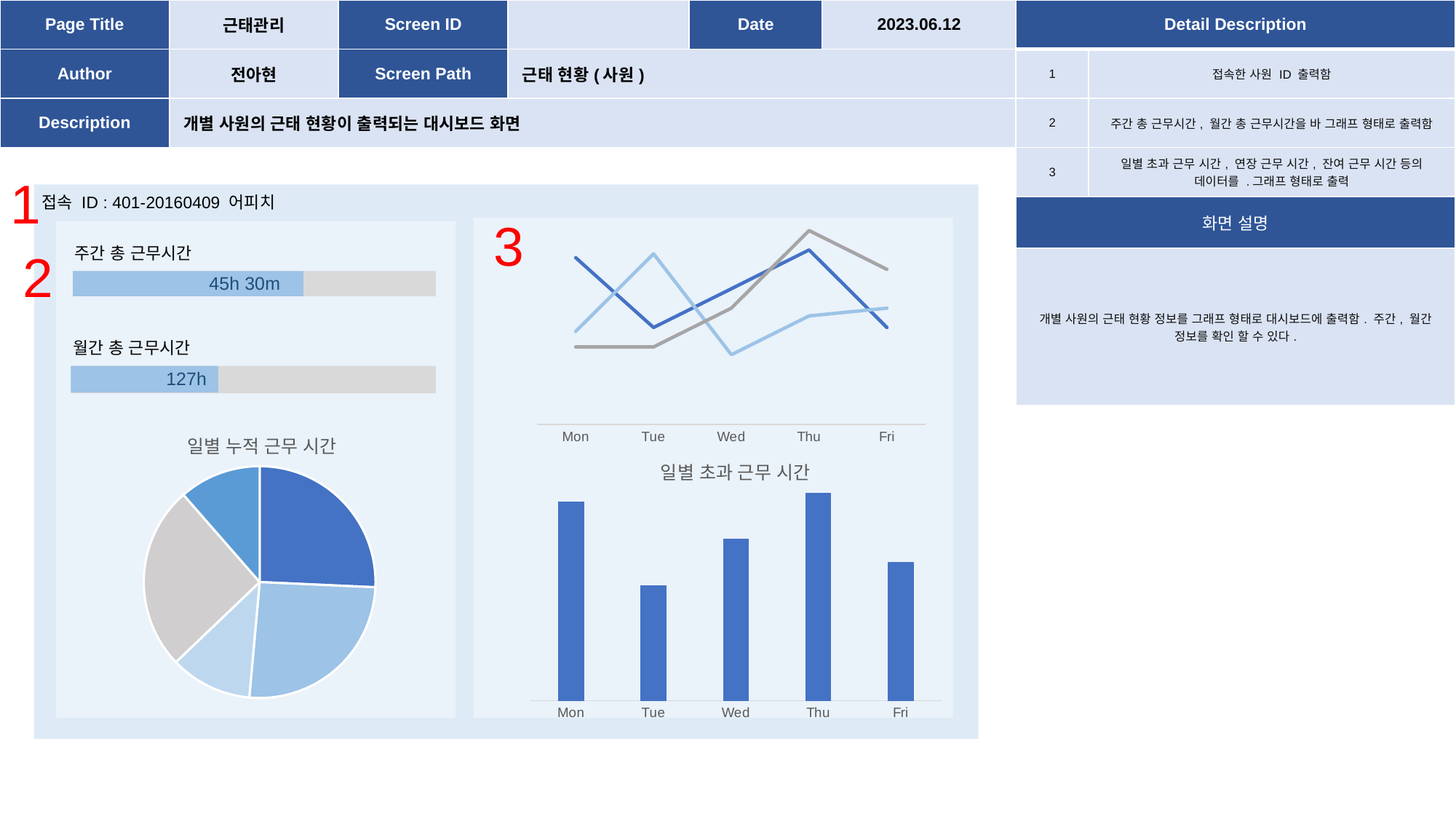

| Page Title | 근태관리 | Screen ID |  | Date | 2023.06.12 |
| --- | --- | --- | --- | --- | --- |
| Author | 전아현 | Screen Path | 근태 현황(사원) |  |  |
| Description | 개별 사원의 근태 현황이 출력되는 대시보드 화면 |  |  |  |  |
| Detail Description |  |
| --- | --- |
| 1 | 접속한 사원 ID 출력함 |
| 2 | 주간 총 근무시간, 월간 총 근무시간을 바 그래프 형태로 출력함 |
| 3 | 일별 초과 근무 시간, 연장 근무 시간, 잔여 근무 시간 등의 데이터를 .그래프 형태로 출력 |
| 화면 설명 |  |
| 개별 사원의 근태 현황 정보를 그래프 형태로 대시보드에 출력함. 주간, 월간 정보를 확인 할 수 있다. |  |
1

접속 ID : 401-20160409 어피치

### Chart

| Category | 계열 1 | 계열 2 | 계열 3 |
|---|---|---|---|
| Mon | 4.3 | 2.4 | 2.0 |
| Tue | 2.5 | 4.4 | 2.0 |
| Wed | 3.5 | 1.8 | 3.0 |
| Thu | 4.5 | 2.8 | 5.0 |
| Fri | 2.5 | 3.0 | 4.0 |
3

주간 총 근무시간
45h 30m

2
월간 총 근무시간
127h

### Chart: 일별 누적 근무 시간

| Category | 9 |
|---|---|
| 1분기 | 9.0 |
| 2분기 | 9.0 |
| 3분기 | 4.0 |
| 4분기 | 9.0 |
| 5 | 4.0 |

### Chart: 일별 초과 근무 시간

| Category | 계열 1 |
|---|---|
| Mon | 4.3 |
| Tue | 2.5 |
| Wed | 3.5 |
| Thu | 4.5 |
| Fri | 3.0 |